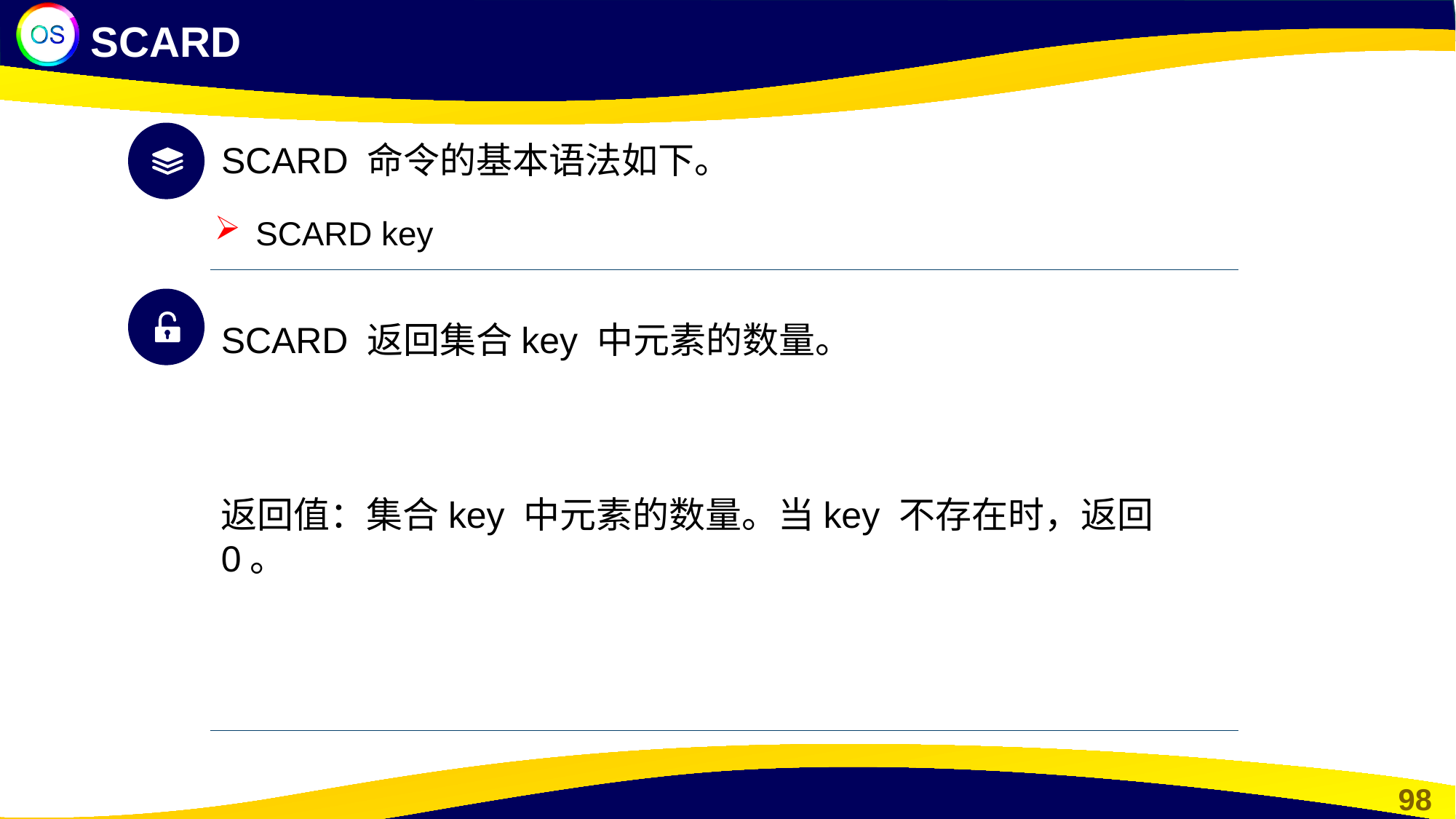

SCARD

SCARD 命令的基本语法如下。

SCARD key

SCARD 返回集合key 中元素的数量。

返回值：集合key 中元素的数量。当key 不存在时，返回0。